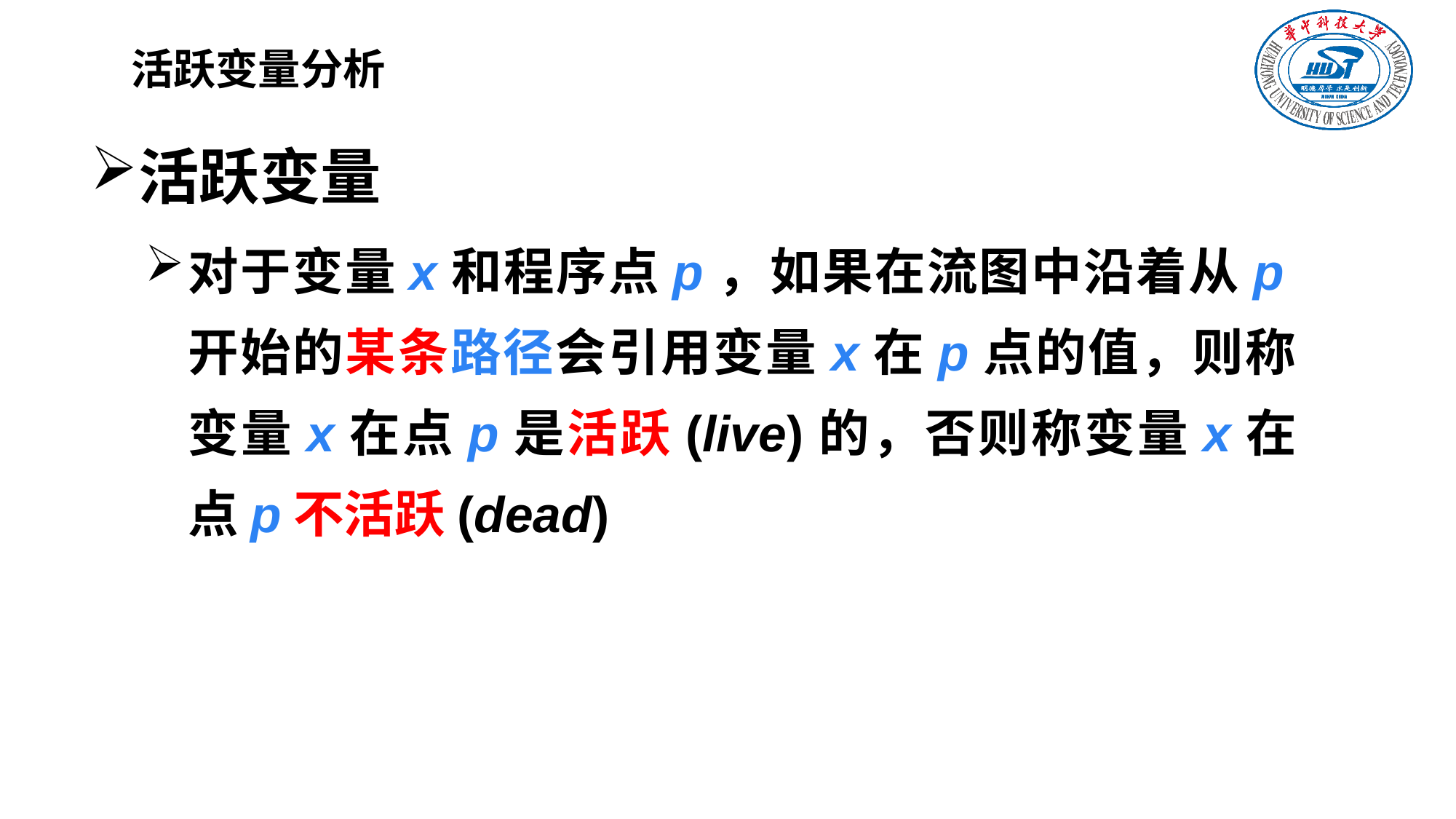

# 活跃变量分析
活跃变量
对于变量x和程序点p，如果在流图中沿着从p开始的某条路径会引用变量x在p点的值，则称变量x在点p是活跃(live)的，否则称变量x在点p不活跃(dead)